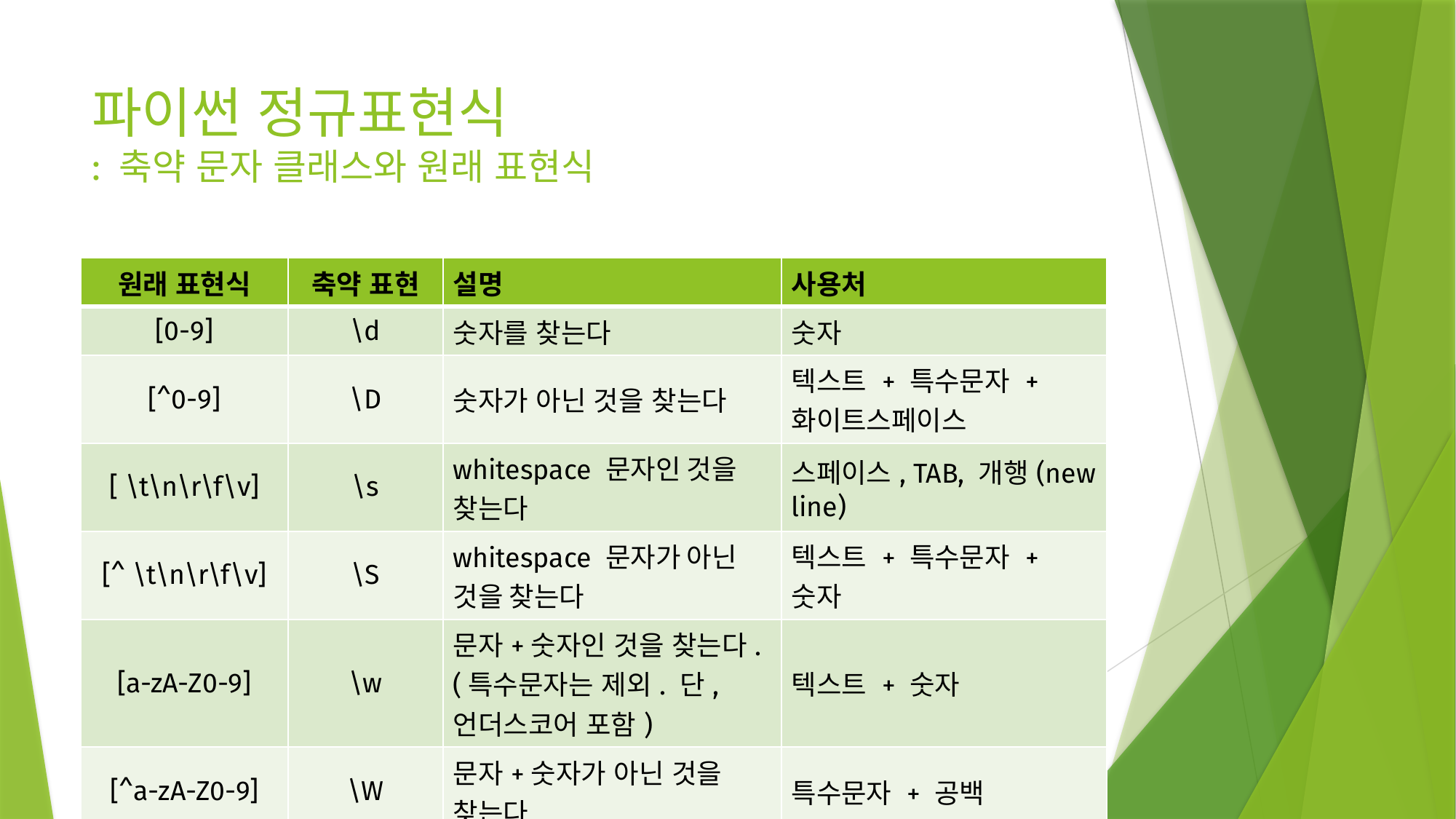

# 파이썬 정규표현식 : 축약 문자 클래스와 원래 표현식
| 원래 표현식 | 축약 표현 | 설명 | 사용처 |
| --- | --- | --- | --- |
| [0-9] | \d | 숫자를 찾는다 | 숫자 |
| [^0-9] | \D | 숫자가 아닌 것을 찾는다 | 텍스트 + 특수문자 + 화이트스페이스 |
| [ \t\n\r\f\v] | \s | whitespace 문자인 것을 찾는다 | 스페이스, TAB, 개행(new line) |
| [^ \t\n\r\f\v] | \S | whitespace 문자가 아닌 것을 찾는다 | 텍스트 + 특수문자 + 숫자 |
| [a-zA-Z0-9] | \w | 문자+숫자인 것을 찾는다. (특수문자는 제외. 단, 언더스코어 포함) | 텍스트 + 숫자 |
| [^a-zA-Z0-9] | \W | 문자+숫자가 아닌 것을 찾는다. | 특수문자 + 공백 |